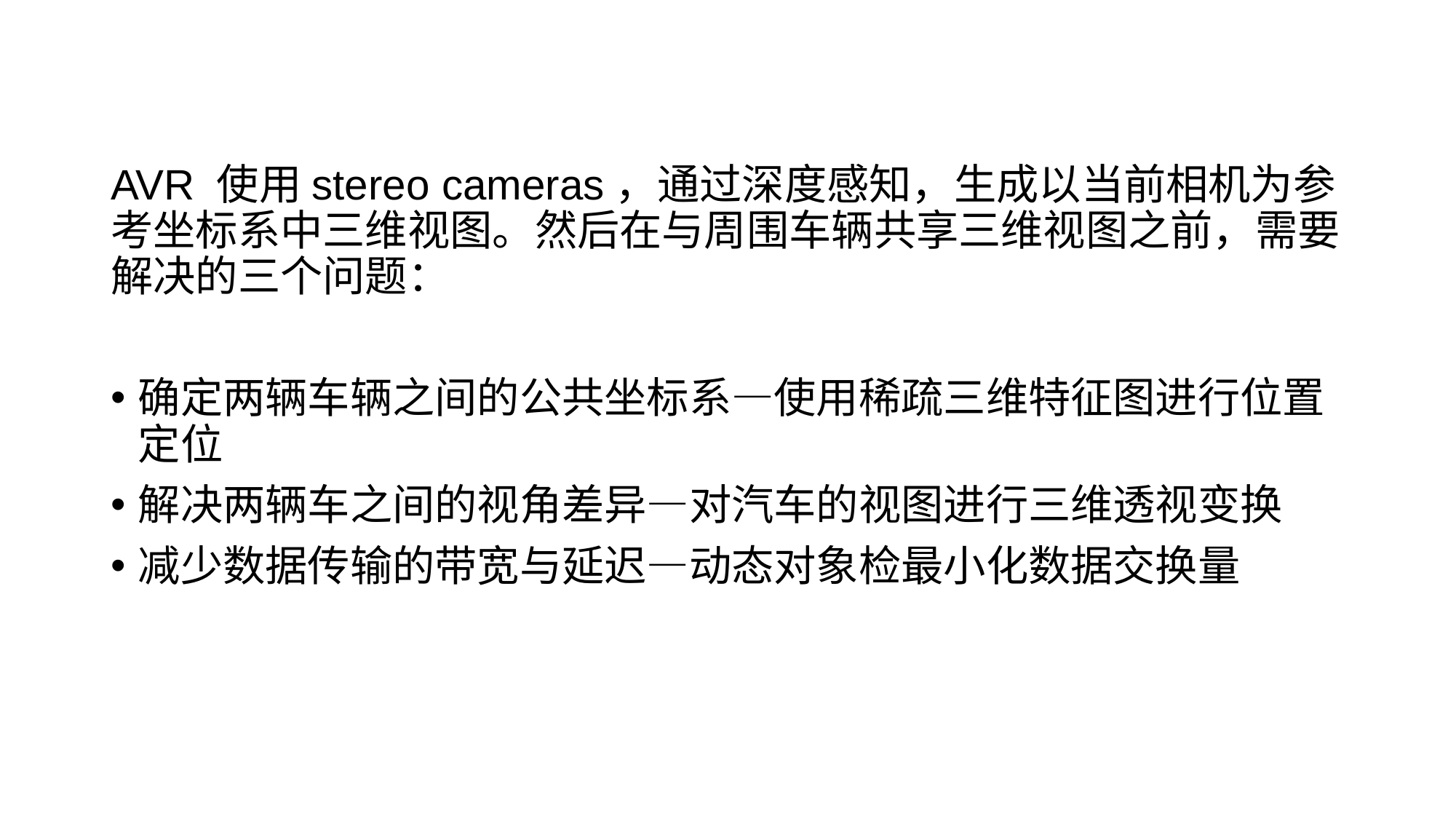

AVR 使用stereo cameras，通过深度感知，生成以当前相机为参考坐标系中三维视图。然后在与周围车辆共享三维视图之前，需要解决的三个问题：

确定两辆车辆之间的公共坐标系—使用稀疏三维特征图进行位置定位
解决两辆车之间的视角差异—对汽车的视图进行三维透视变换
减少数据传输的带宽与延迟—动态对象检最小化数据交换量